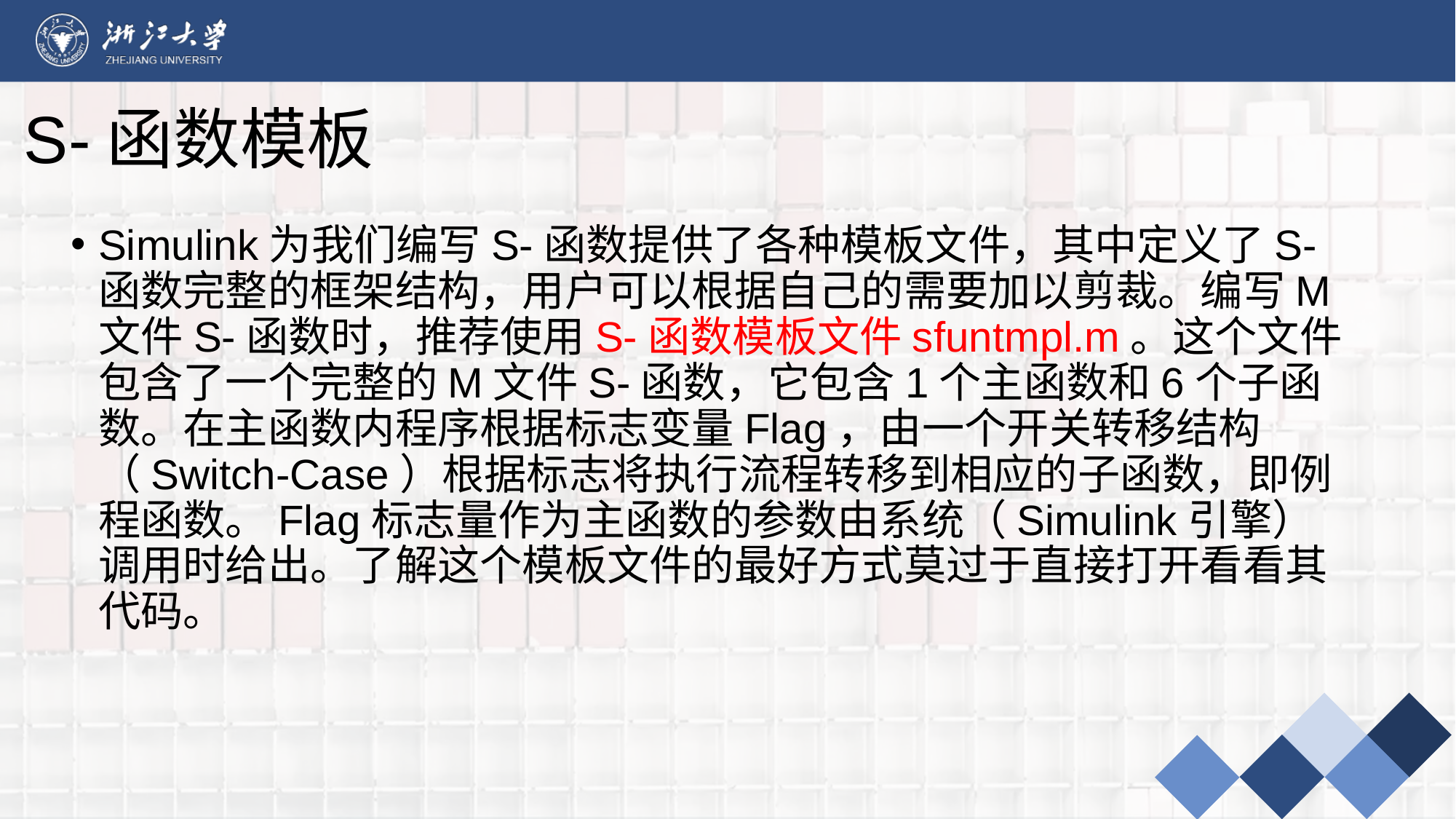

# S-函数模板
Simulink为我们编写S-函数提供了各种模板文件，其中定义了S-函数完整的框架结构，用户可以根据自己的需要加以剪裁。编写M文件S-函数时，推荐使用S-函数模板文件sfuntmpl.m。这个文件包含了一个完整的M文件S-函数，它包含1个主函数和6个子函数。在主函数内程序根据标志变量Flag，由一个开关转移结构（Switch-Case）根据标志将执行流程转移到相应的子函数，即例程函数。Flag标志量作为主函数的参数由系统（Simulink引擎）调用时给出。了解这个模板文件的最好方式莫过于直接打开看看其代码。